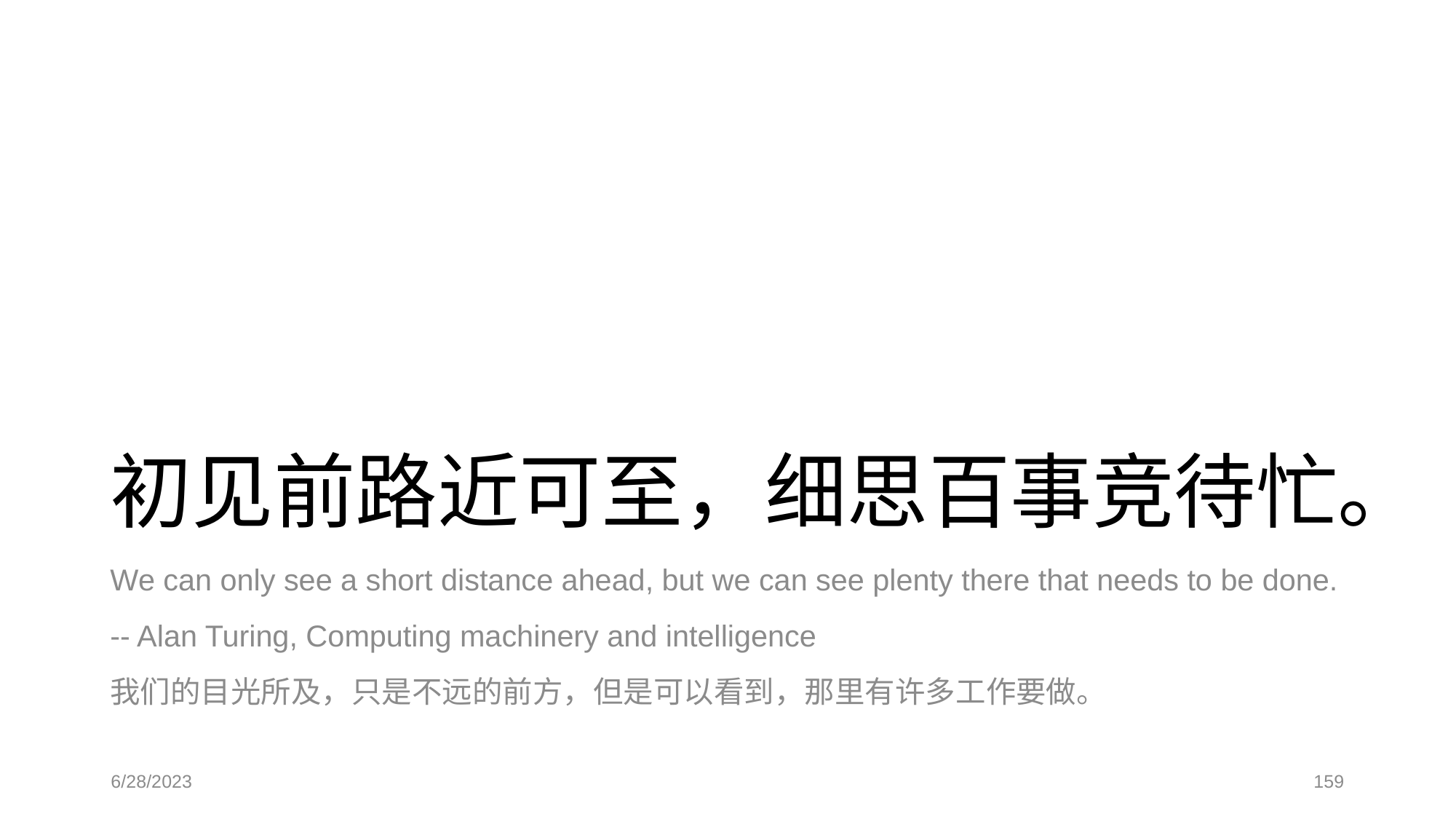

# 初见前路近可至，细思百事竞待忙。
We can only see a short distance ahead, but we can see plenty there that needs to be done.
-- Alan Turing, Computing machinery and intelligence
我们的目光所及，只是不远的前方，但是可以看到，那里有许多工作要做。
6/28/2023
159